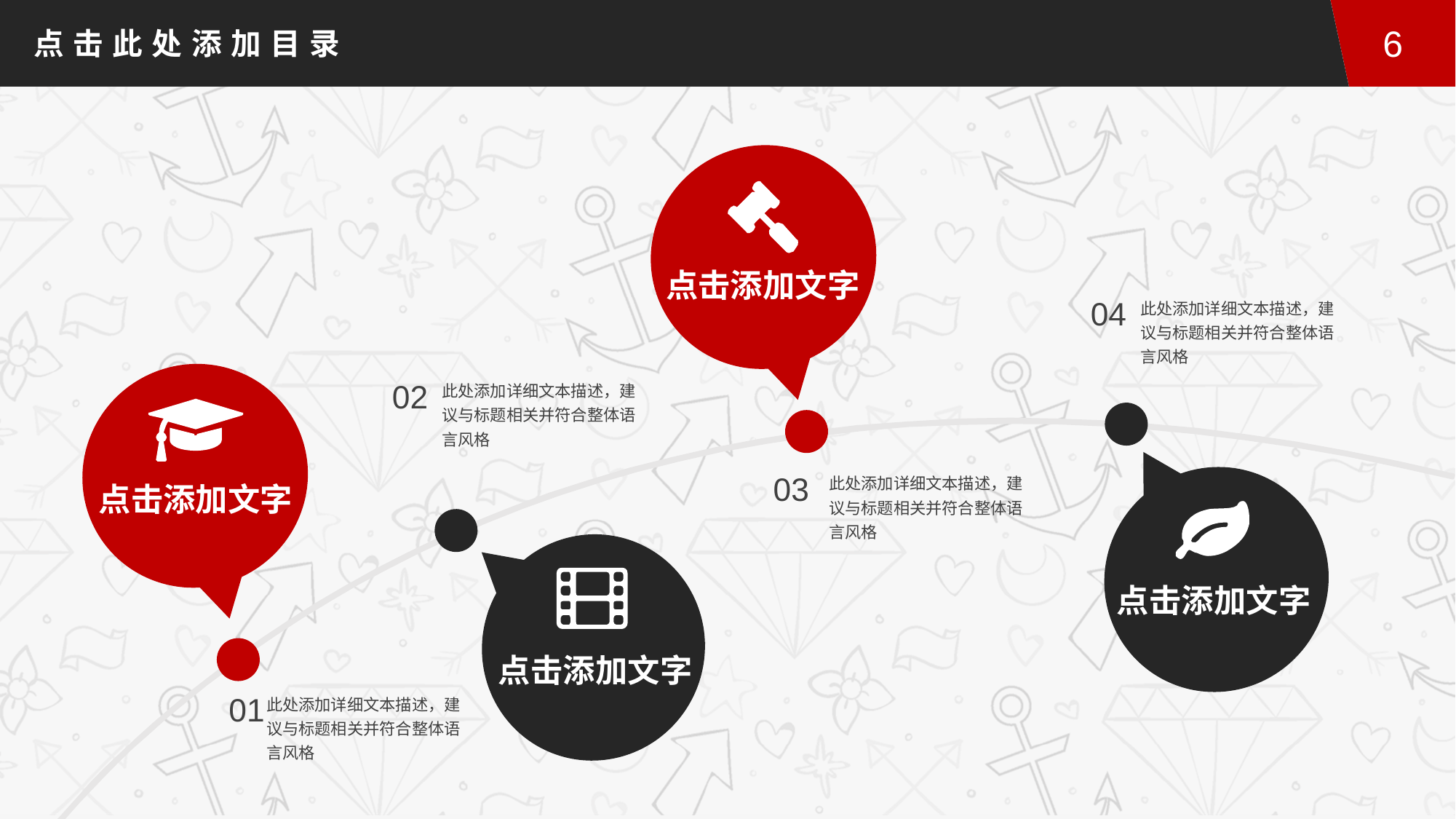

点击此处添加目录
6

点击添加文字
04
此处添加详细文本描述，建议与标题相关并符合整体语言风格

02
此处添加详细文本描述，建议与标题相关并符合整体语言风格

点击添加文字

03
此处添加详细文本描述，建议与标题相关并符合整体语言风格

点击添加文字

点击添加文字

01
此处添加详细文本描述，建议与标题相关并符合整体语言风格